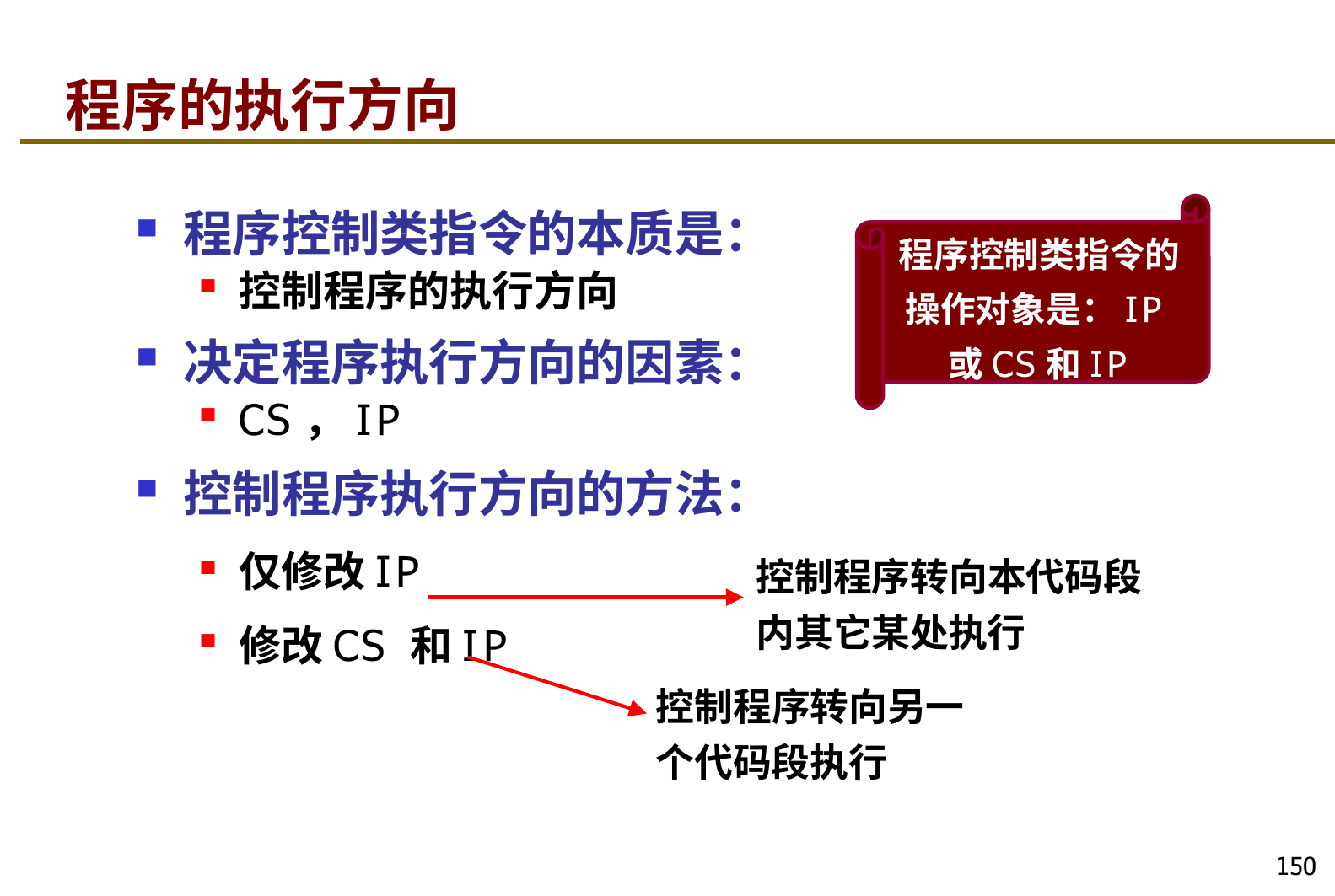

# 程序的执行方向
程序控制类指令的操作对象是：IP或CS和IP
程序控制类指令的本质是：
控制程序的执行方向
决定程序执行方向的因素：
CS，IP
控制程序执行方向的方法：
仅修改IP
修改CS 和IP
控制程序转向本代码段内其它某处执行
控制程序转向另一个代码段执行
150